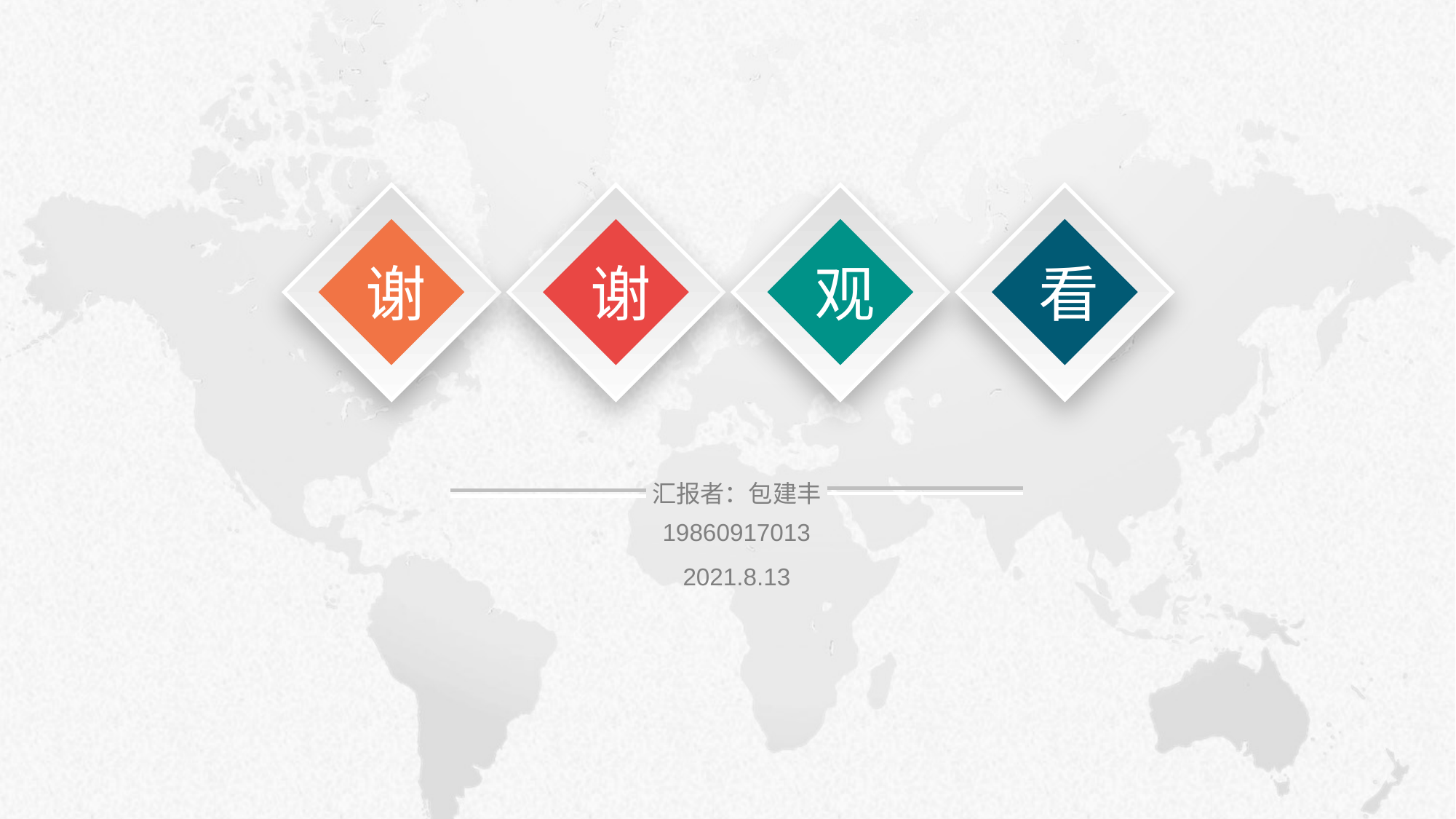

谢

谢

观

看
汇报者：包建丰
19860917013
2021.8.13